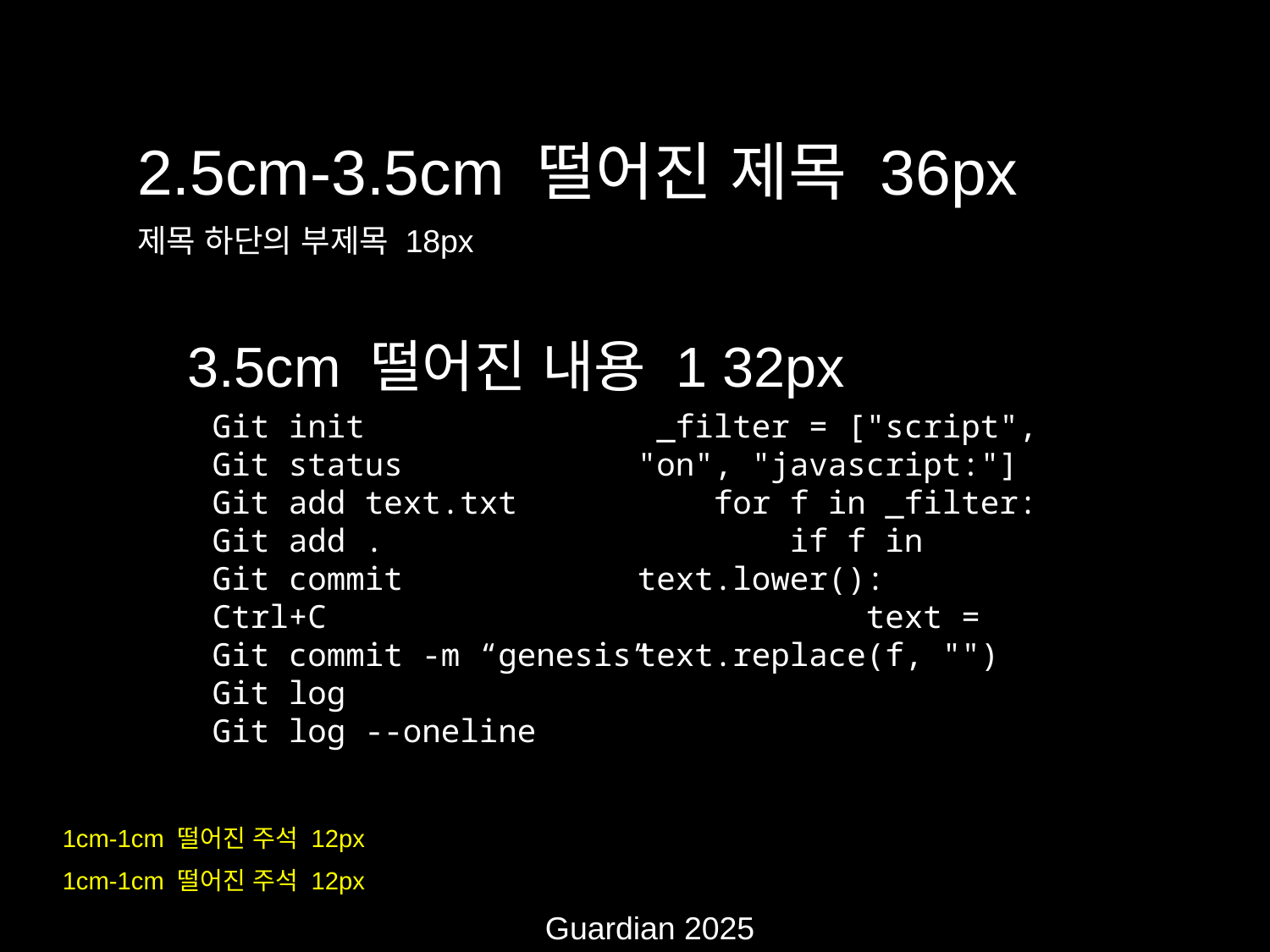

2.5cm-3.5cm 떨어진 제목 36px
제목 하단의 부제목 18px
3.5cm 떨어진 내용 1 32px
Git init
Git status
Git add text.txt
Git add .
Git commit
Ctrl+C
Git commit -m “genesis”
Git log
Git log --oneline
 _filter = ["script", "on", "javascript:"]
    for f in _filter:
        if f in text.lower():
            text = text.replace(f, "")
1cm-1cm 떨어진 주석 12px
1cm-1cm 떨어진 주석 12px